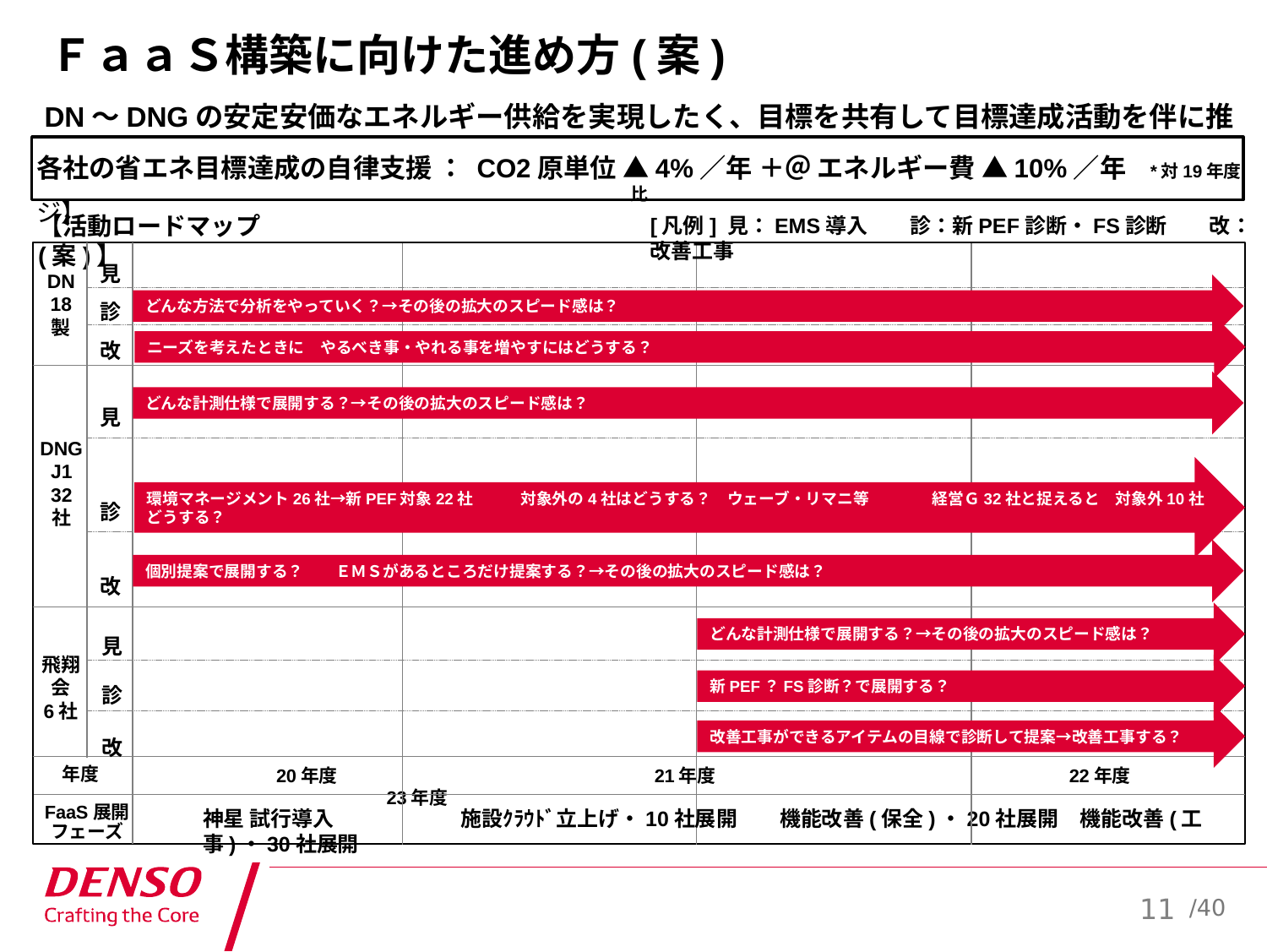

# ＦａａＳ構築に向けた進め方(案)
DN～DNGの安定安価なエネルギー供給を実現したく、目標を共有して目標達成活動を伴に推進

各社の省エネ目標達成の自律支援 ： CO2原単位 ▲4%／年 ＋＠ エネルギー費 ▲10%／年　*対19年度比
【システムイメージ】
【活動ロードマップ(案)】
[凡例] 見：EMS導入　　診：新PEF診断・FS診断　　改：改善工事
見
診
改

DN
18
製
どんな方法で分析をやっていく？→その後の拡大のスピード感は？
ニーズを考えたときに　やるべき事・やれる事を増やすにはどうする？
見
診
改
どんな計測仕様で展開する？→その後の拡大のスピード感は？
DNG
J1
32
社
環境マネージメント26社→新PEF対象22社　　　対象外の4社はどうする？　ウェーブ・リマニ等　　　　経営Ｇ32社と捉えると　対象外10社どうする？
個別提案で展開する？　　ＥＭＳがあるところだけ提案する？→その後の拡大のスピード感は？
どんな計測仕様で展開する？→その後の拡大のスピード感は？
見
診
改
飛翔
会
6社
新PEF？FS診断？で展開する？
改善工事ができるアイテムの目線で診断して提案→改善工事する？
年度
　　　　　　20年度　　　　　　　　　　　　　　　　　21年度　　　　　　　　　　　　　　　　　　　22年度　　　　　　　　　　　　　　　　　23年度
FaaS展開
フェーズ
神星 試行導入　　　　　　施設ｸﾗｳﾄﾞ立上げ・10社展開　　機能改善(保全)・20社展開　機能改善(工事)・30社展開
11